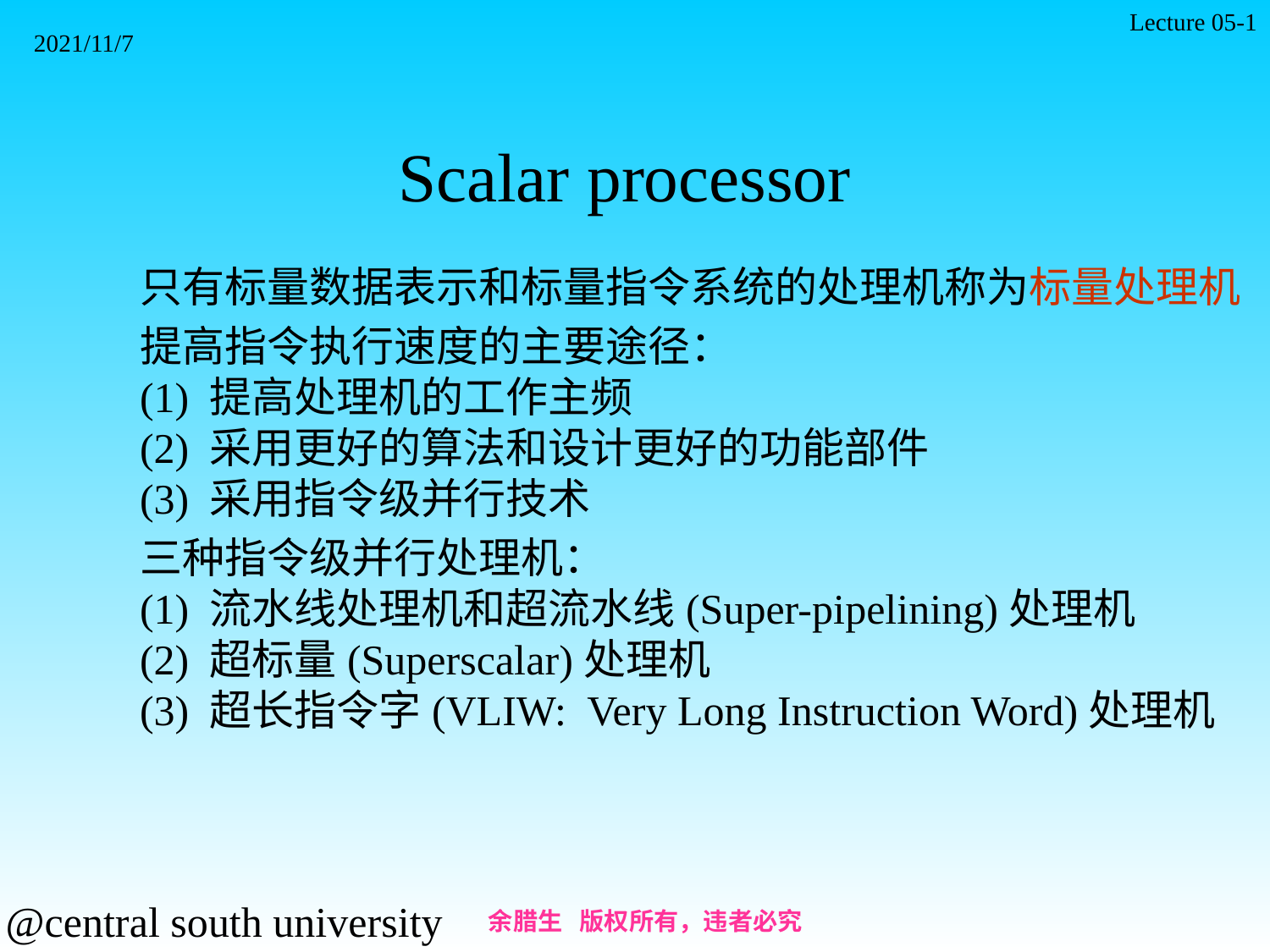

Lecture 05-1
2021/11/7
# Scalar processor
只有标量数据表示和标量指令系统的处理机称为标量处理机
提高指令执行速度的主要途径：
(1) 提高处理机的工作主频
(2) 采用更好的算法和设计更好的功能部件
(3) 采用指令级并行技术
三种指令级并行处理机：
(1) 流水线处理机和超流水线(Super-pipelining)处理机
(2) 超标量(Superscalar)处理机
(3) 超长指令字(VLIW:  Very Long Instruction Word)处理机

余腊生   版权所有，违者必究